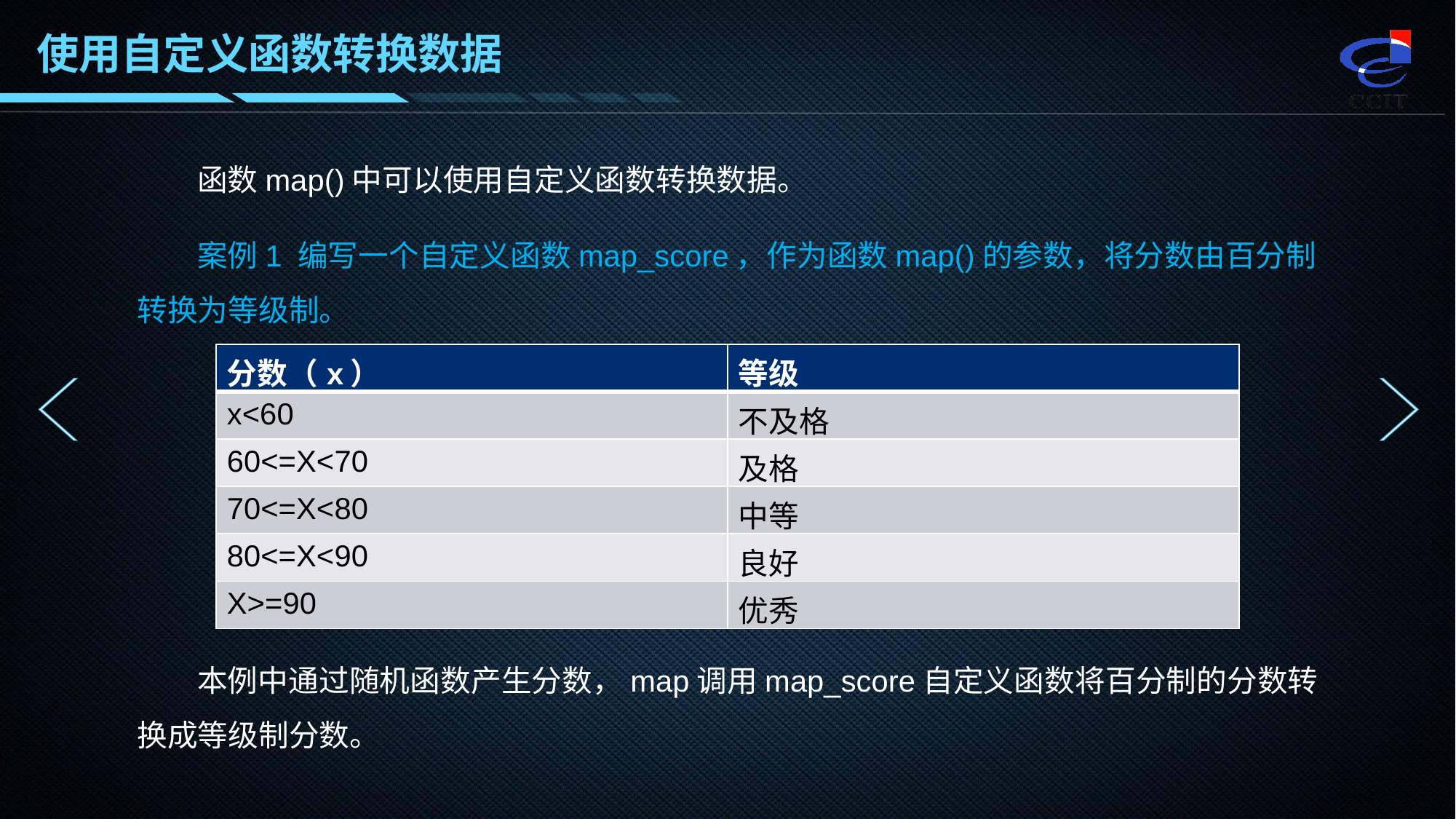

使用自定义函数转换数据
函数map()中可以使用自定义函数转换数据。
案例1 编写一个自定义函数map_score，作为函数map()的参数，将分数由百分制转换为等级制。
| 分数（x） | 等级 |
| --- | --- |
| x<60 | 不及格 |
| 60<=X<70 | 及格 |
| 70<=X<80 | 中等 |
| 80<=X<90 | 良好 |
| X>=90 | 优秀 |
本例中通过随机函数产生分数，map调用map_score自定义函数将百分制的分数转换成等级制分数。